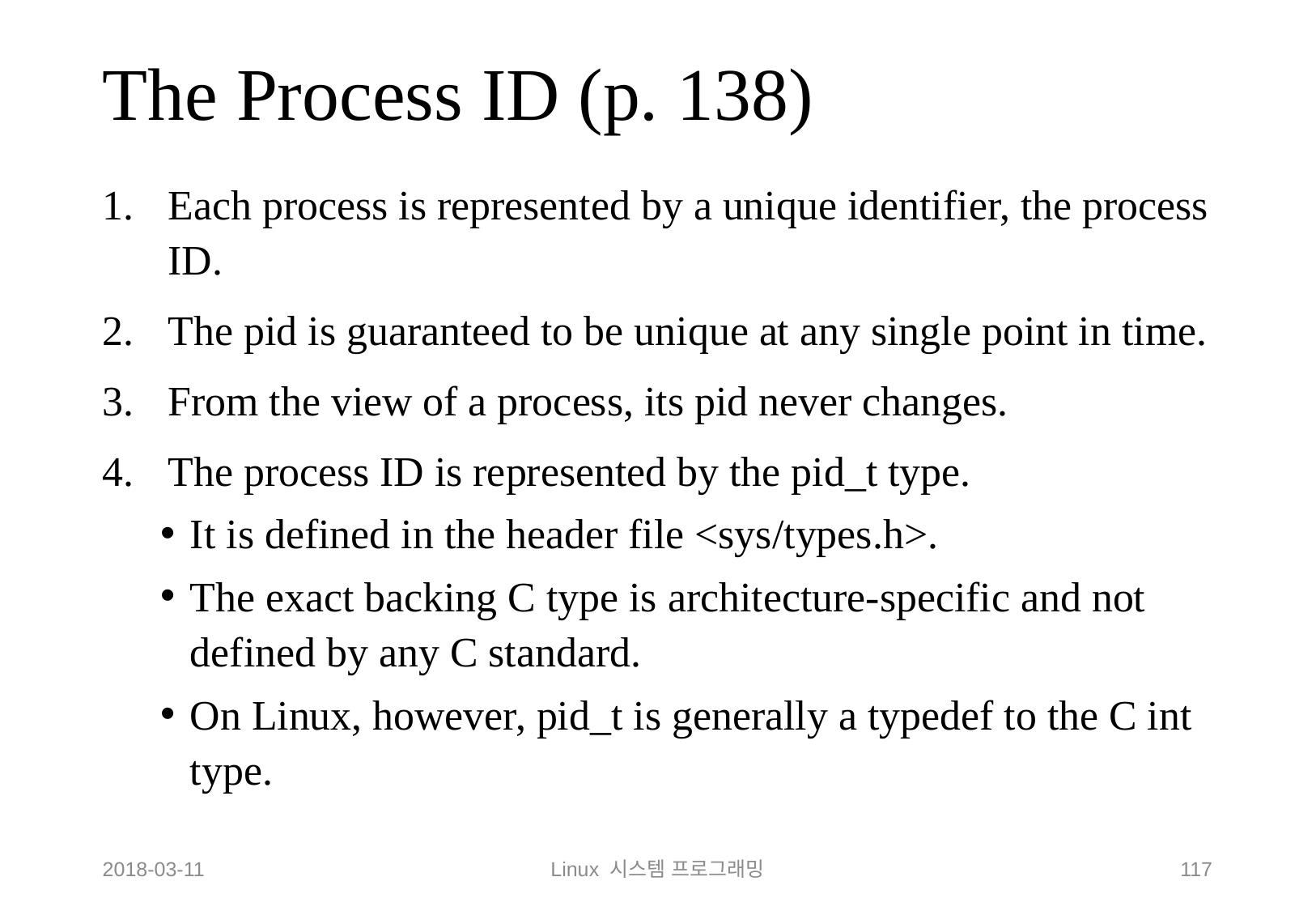

# The Process ID (p. 138)
Each process is represented by a unique identifier, the process ID.
The pid is guaranteed to be unique at any single point in time.
From the view of a process, its pid never changes.
The process ID is represented by the pid_t type.
It is defined in the header file <sys/types.h>.
The exact backing C type is architecture-specific and not defined by any C standard.
On Linux, however, pid_t is generally a typedef to the C int type.
2018-03-11
Linux 시스템 프로그래밍
117